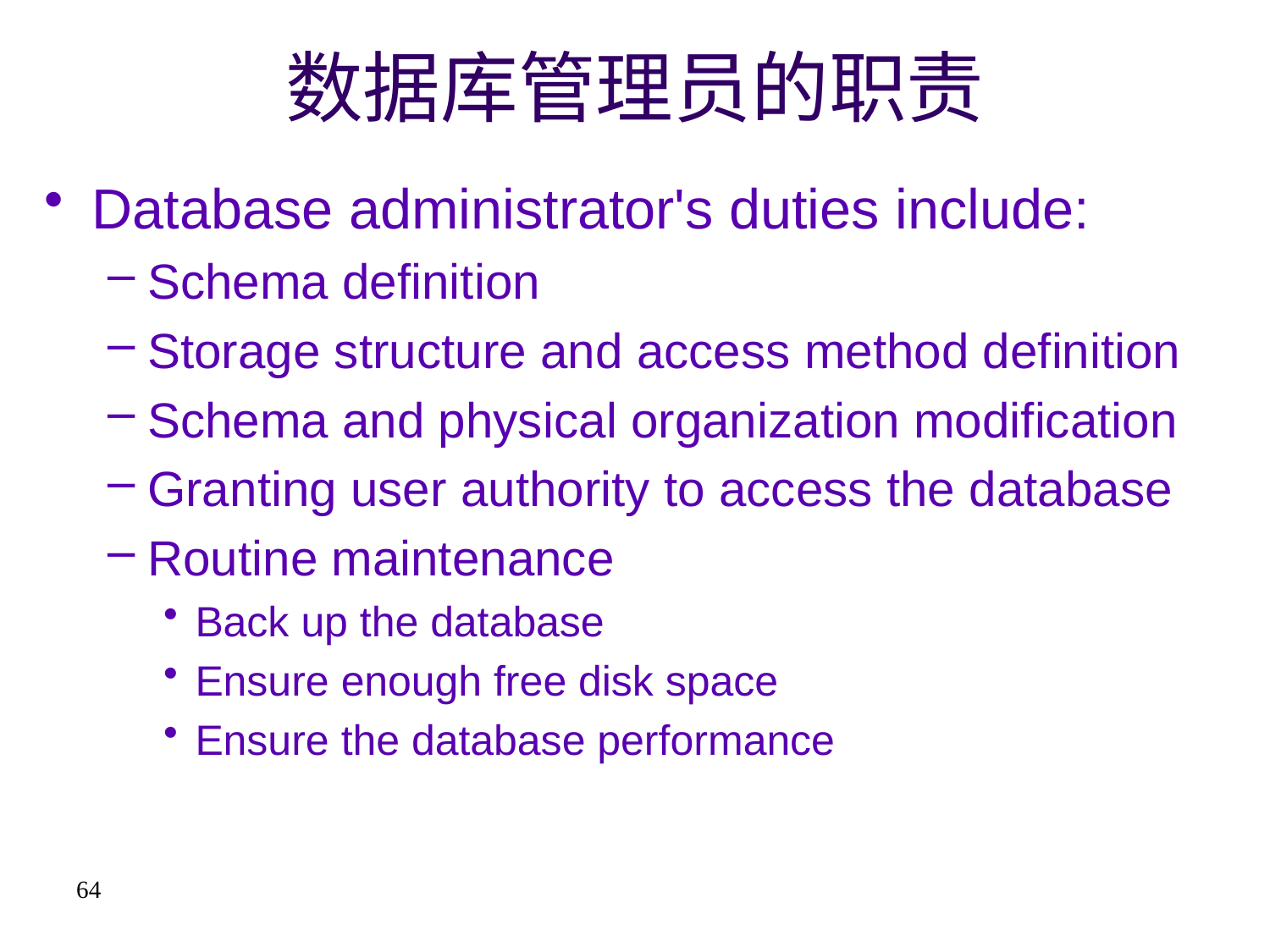

# 数据库管理员的职责
Database administrator's duties include:
Schema definition
Storage structure and access method definition
Schema and physical organization modification
Granting user authority to access the database
Routine maintenance
Back up the database
Ensure enough free disk space
Ensure the database performance
64